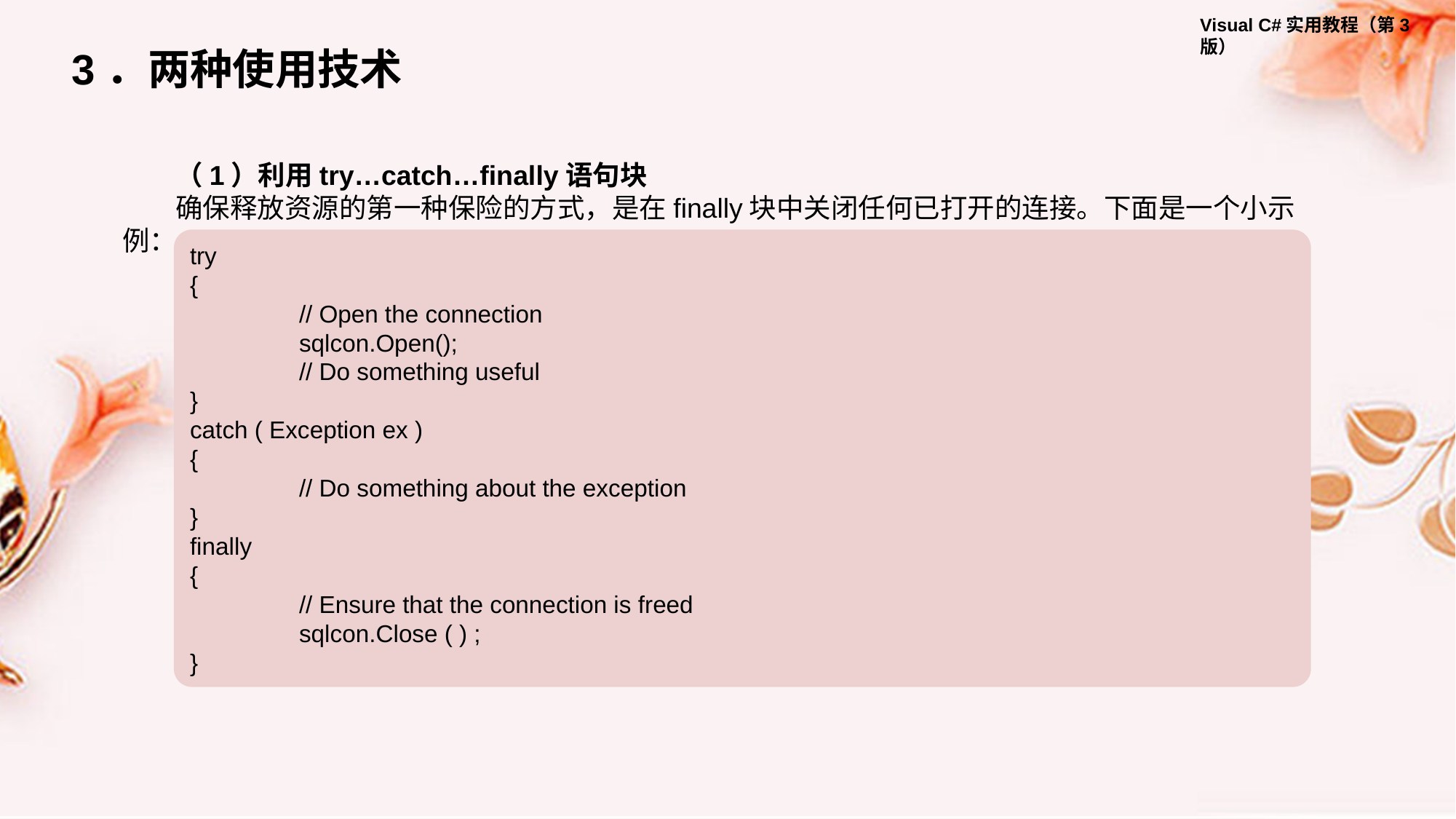

3．两种使用技术
（1）利用try…catch…finally语句块
确保释放资源的第一种保险的方式，是在finally块中关闭任何已打开的连接。下面是一个小示例：
try
{
   	// Open the connection
   	sqlcon.Open();
   	// Do something useful
}
catch ( Exception ex )
{
   	// Do something about the exception
}
finally
{
   	// Ensure that the connection is freed
   	sqlcon.Close ( ) ;
}